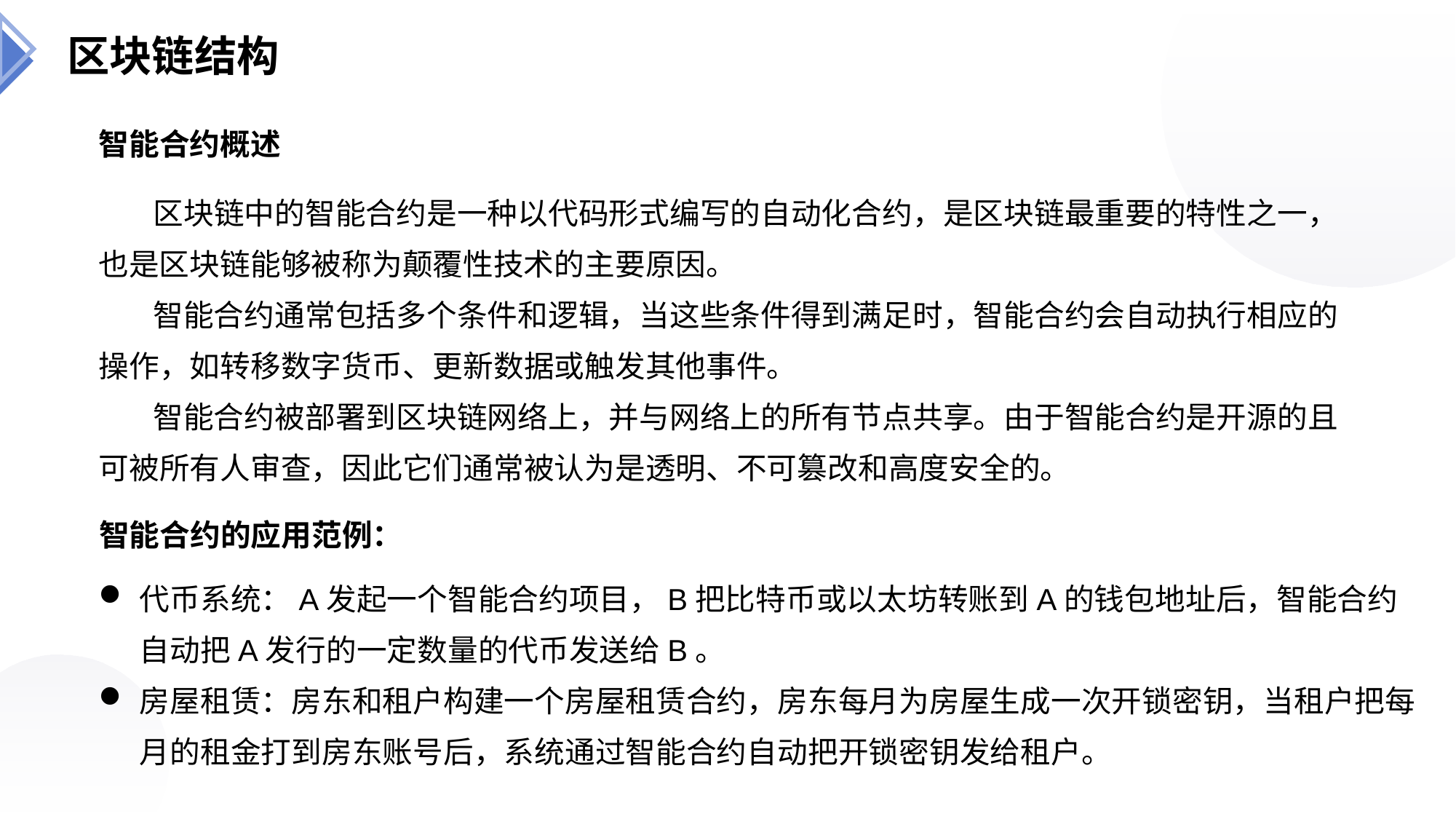

区块链结构
智能合约概述
区块链中的智能合约是一种以代码形式编写的自动化合约，是区块链最重要的特性之一，也是区块链能够被称为颠覆性技术的主要原因。
智能合约通常包括多个条件和逻辑，当这些条件得到满足时，智能合约会自动执行相应的操作，如转移数字货币、更新数据或触发其他事件。
智能合约被部署到区块链网络上，并与网络上的所有节点共享。由于智能合约是开源的且可被所有人审查，因此它们通常被认为是透明、不可篡改和高度安全的。
智能合约的应用范例：
代币系统：A发起一个智能合约项目，B把比特币或以太坊转账到A的钱包地址后，智能合约自动把A发行的一定数量的代币发送给B。
房屋租赁：房东和租户构建一个房屋租赁合约，房东每月为房屋生成一次开锁密钥，当租户把每月的租金打到房东账号后，系统通过智能合约自动把开锁密钥发给租户。